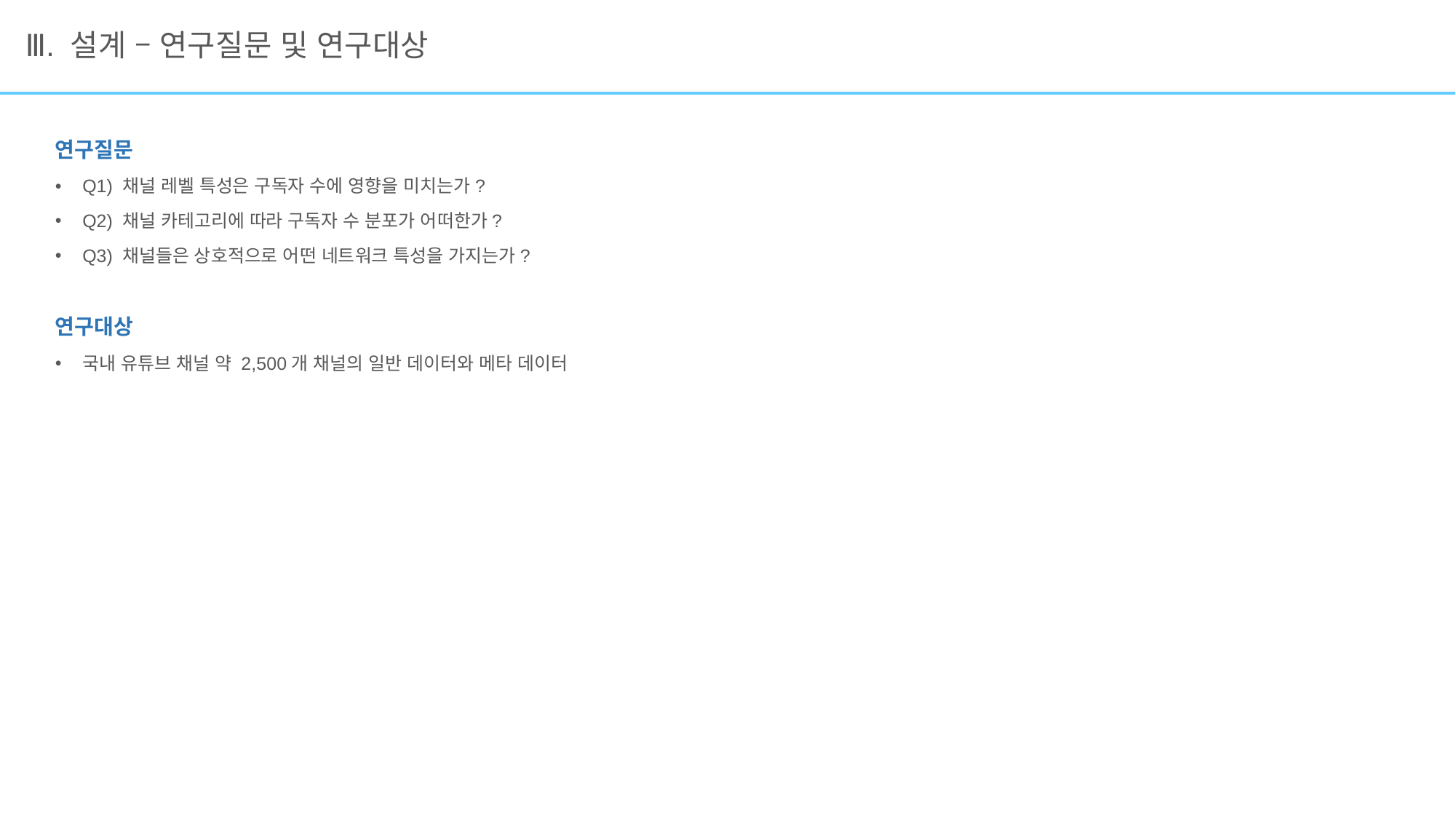

Ⅲ. 설계 – 연구질문 및 연구대상
연구질문
Q1) 채널 레벨 특성은 구독자 수에 영향을 미치는가?
Q2) 채널 카테고리에 따라 구독자 수 분포가 어떠한가?
Q3) 채널들은 상호적으로 어떤 네트워크 특성을 가지는가?

연구대상
국내 유튜브 채널 약 2,500개 채널의 일반 데이터와 메타 데이터